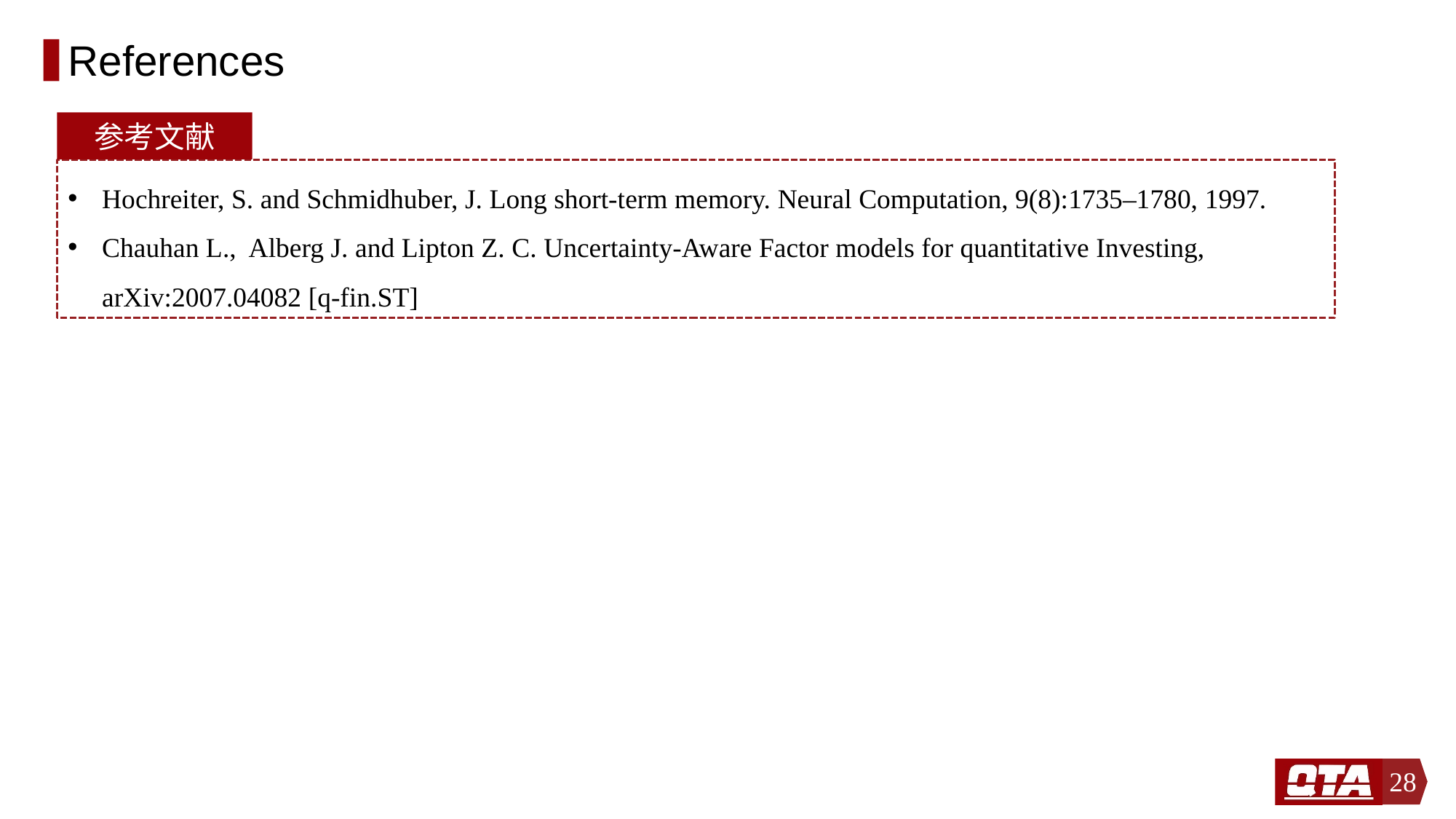

# References
参考文献
Hochreiter, S. and Schmidhuber, J. Long short-term memory. Neural Computation, 9(8):1735–1780, 1997.
Chauhan L.,  Alberg J. and Lipton Z. C. Uncertainty-Aware Factor models for quantitative Investing, arXiv:2007.04082 [q-fin.ST]
28